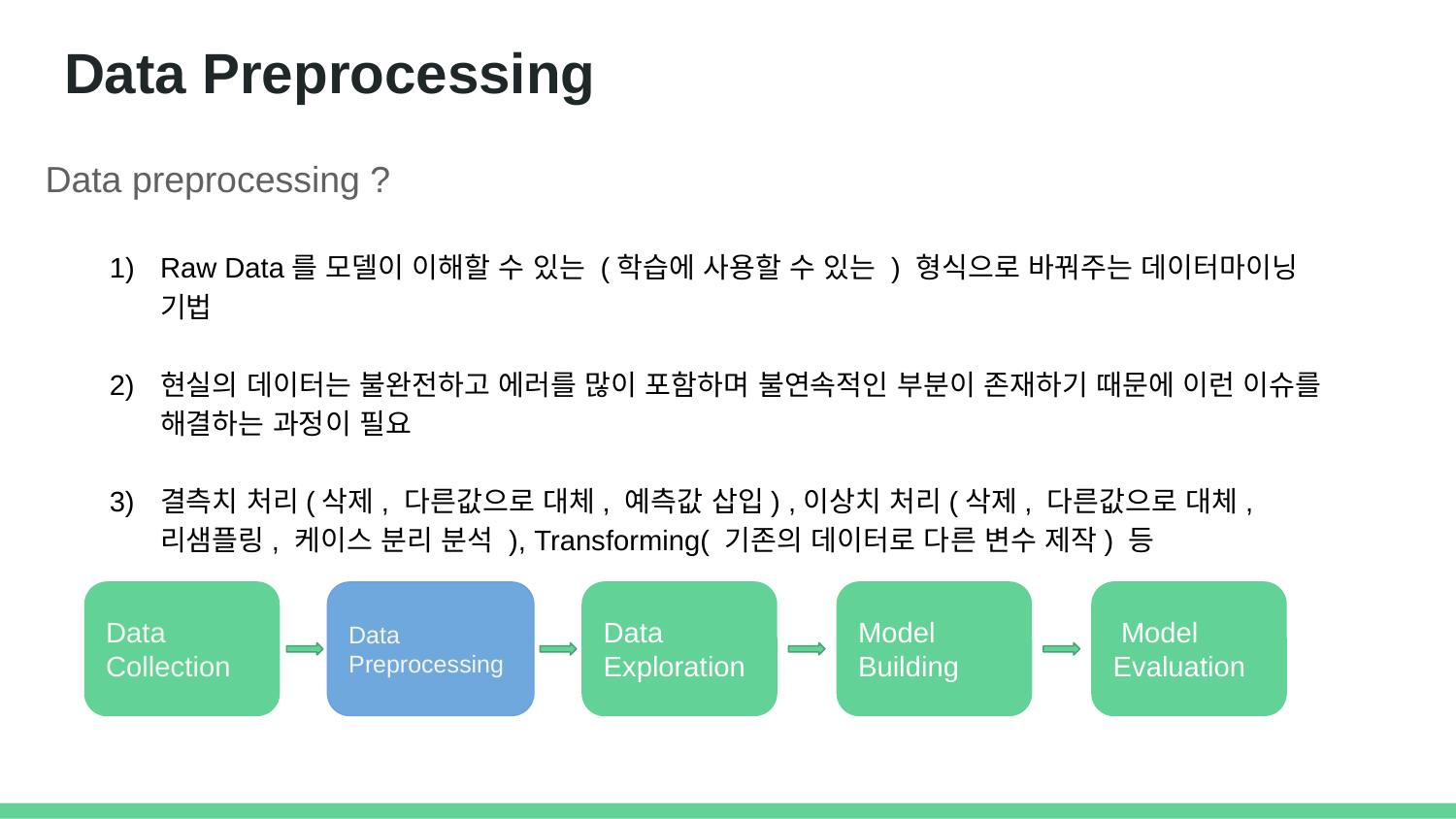

# Data Preprocessing
Data preprocessing ?

Raw Data를 모델이 이해할 수 있는 (학습에 사용할 수 있는 ) 형식으로 바꿔주는 데이터마이닝 기법

현실의 데이터는 불완전하고 에러를 많이 포함하며 불연속적인 부분이 존재하기 때문에 이런 이슈를 해결하는 과정이 필요

결측치 처리(삭제, 다른값으로 대체, 예측값 삽입) ,이상치 처리(삭제, 다른값으로 대체, 리샘플링, 케이스 분리 분석 ), Transforming( 기존의 데이터로 다른 변수 제작) 등

Data Collection
Data Preprocessing
Data Exploration
Model Building
 Model Evaluation